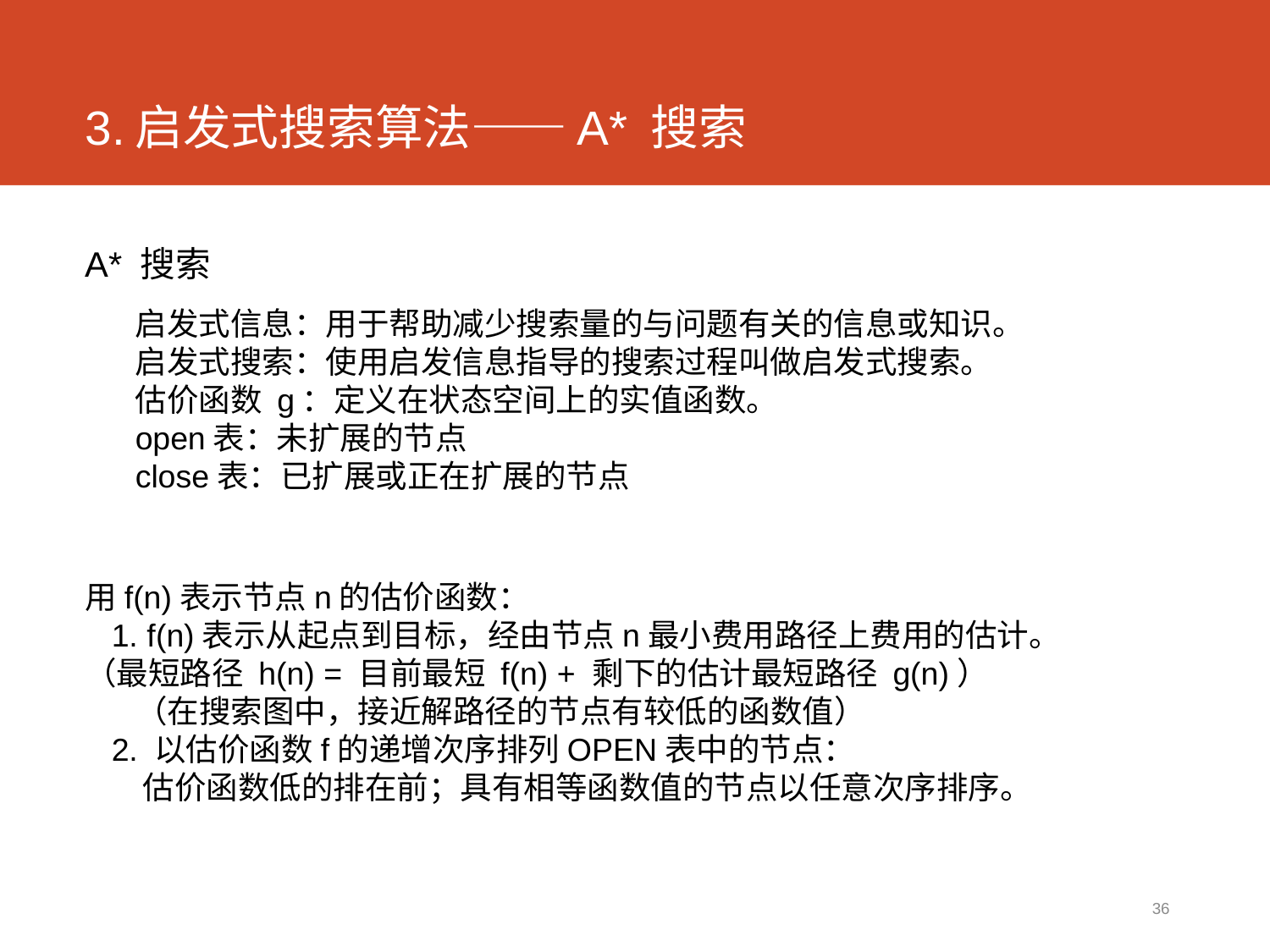

# 3.启发式搜索算法——A* 搜索
A* 搜索
启发式信息：用于帮助减少搜索量的与问题有关的信息或知识。
启发式搜索：使用启发信息指导的搜索过程叫做启发式搜索。
估价函数 g：定义在状态空间上的实值函数。
open表：未扩展的节点
close表：已扩展或正在扩展的节点
用f(n)表示节点n的估价函数：
   1. f(n)表示从起点到目标，经由节点n最小费用路径上费用的估计。（最短路径 h(n) = 目前最短 f(n) + 剩下的估计最短路径 g(n)）
      （在搜索图中，接近解路径的节点有较低的函数值）
   2. 以估价函数f的递增次序排列OPEN表中的节点：
       估价函数低的排在前；具有相等函数值的节点以任意次序排序。
36